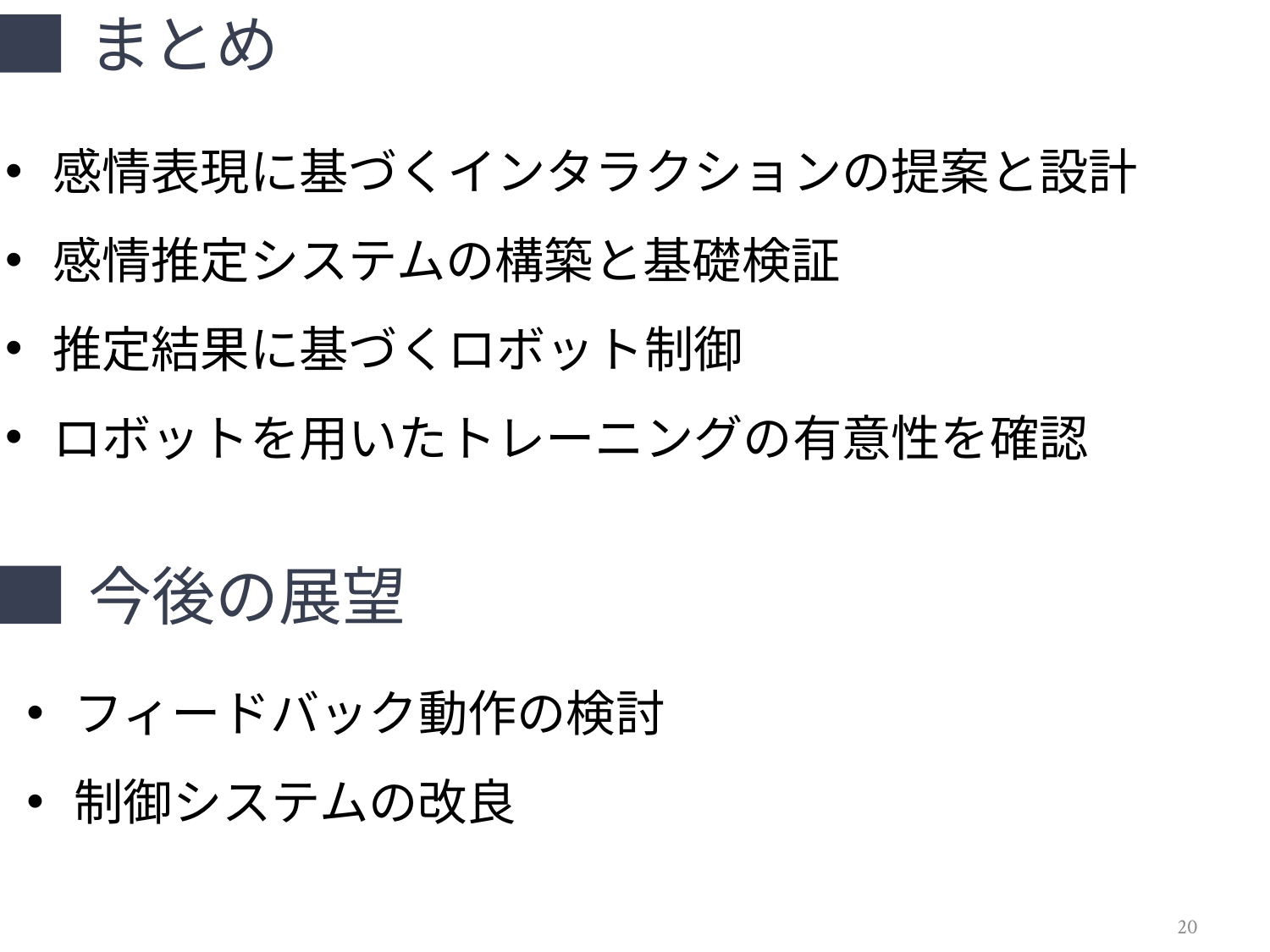

まとめ

感情表現に基づくインタラクションの提案と設計

感情推定システムの構築と基礎検証

推定結果に基づくロボット制御

ロボットを用いたトレーニングの有意性を確認
今後の展望

フィードバック動作の検討

制御システムの改良

20